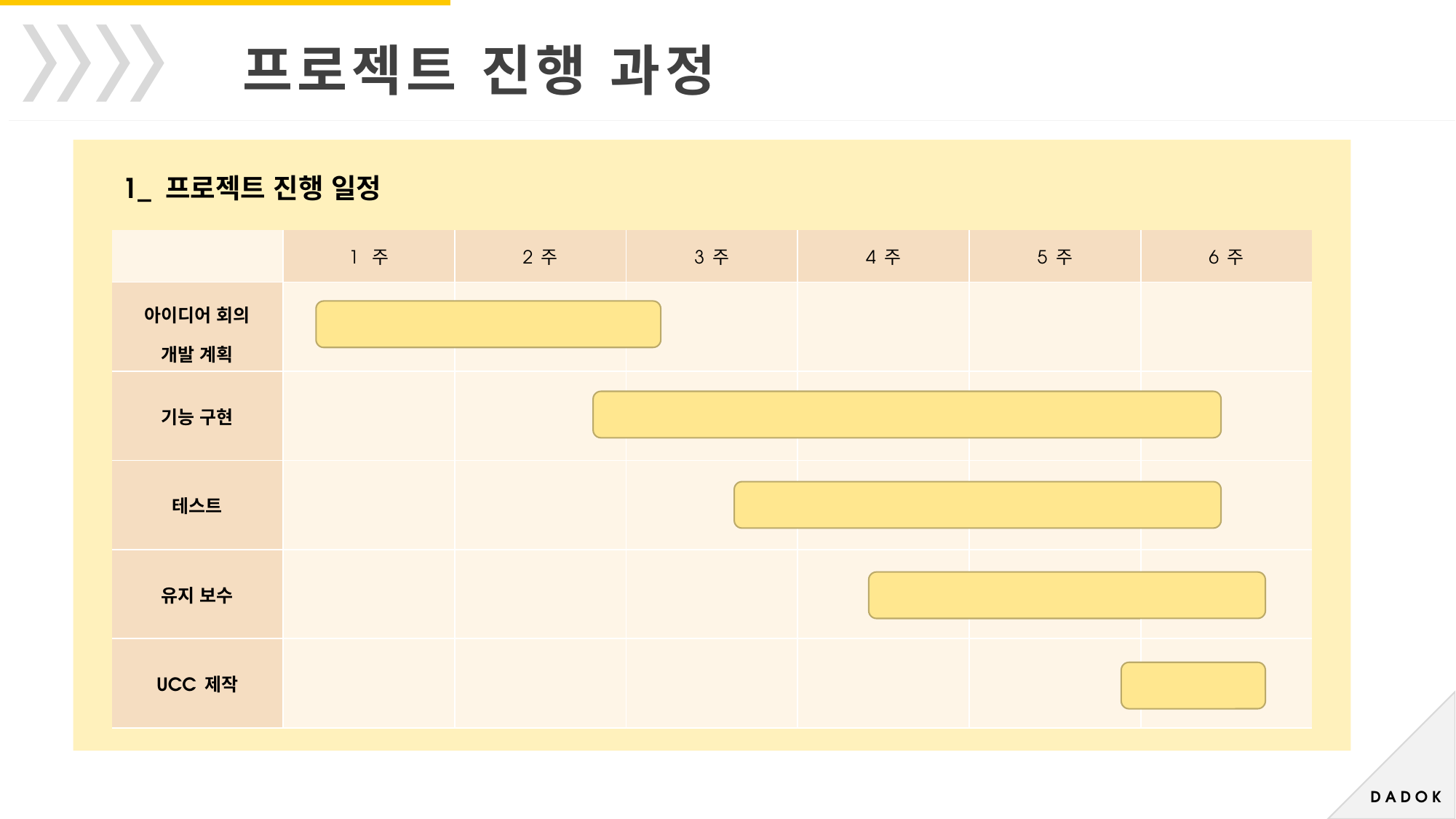

프로젝트 진행 과정

1_ 프로젝트 진행 일정
|  | 1 주 | 2 주 | 3 주 | 4 주 | 5 주 | 6 주 |
| --- | --- | --- | --- | --- | --- | --- |
| 아이디어 회의 개발 계획 |  |  |  |  |  |  |
| 기능 구현 |  |  |  |  |  |  |
| 테스트 |  |  |  |  |  |  |
| 유지 보수 |  |  |  |  |  |  |
| UCC 제작 |  |  |  |  |  |  |

D A D O K